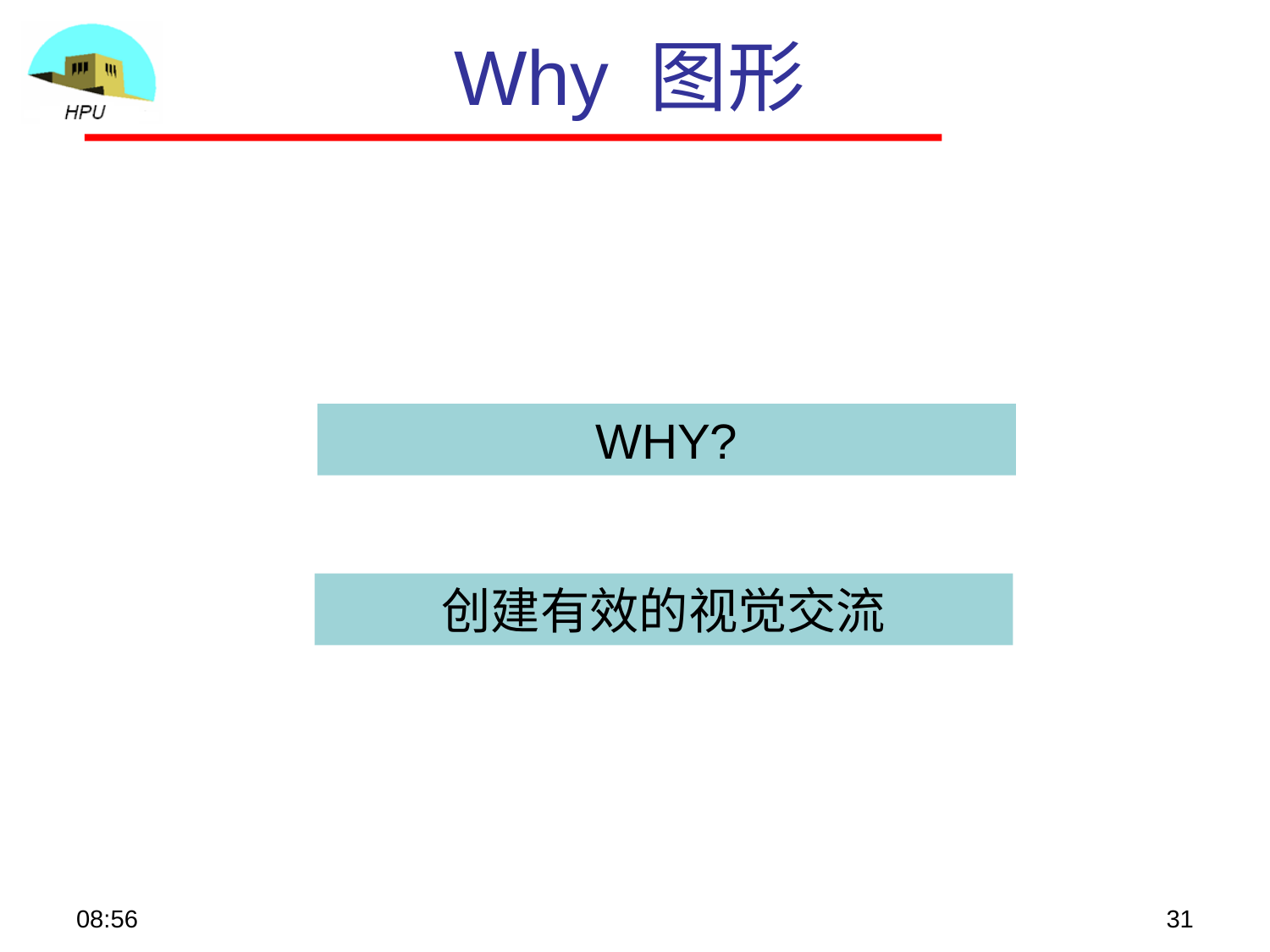

# Why 图形

WHY?
创建有效的视觉交流
08:56
31